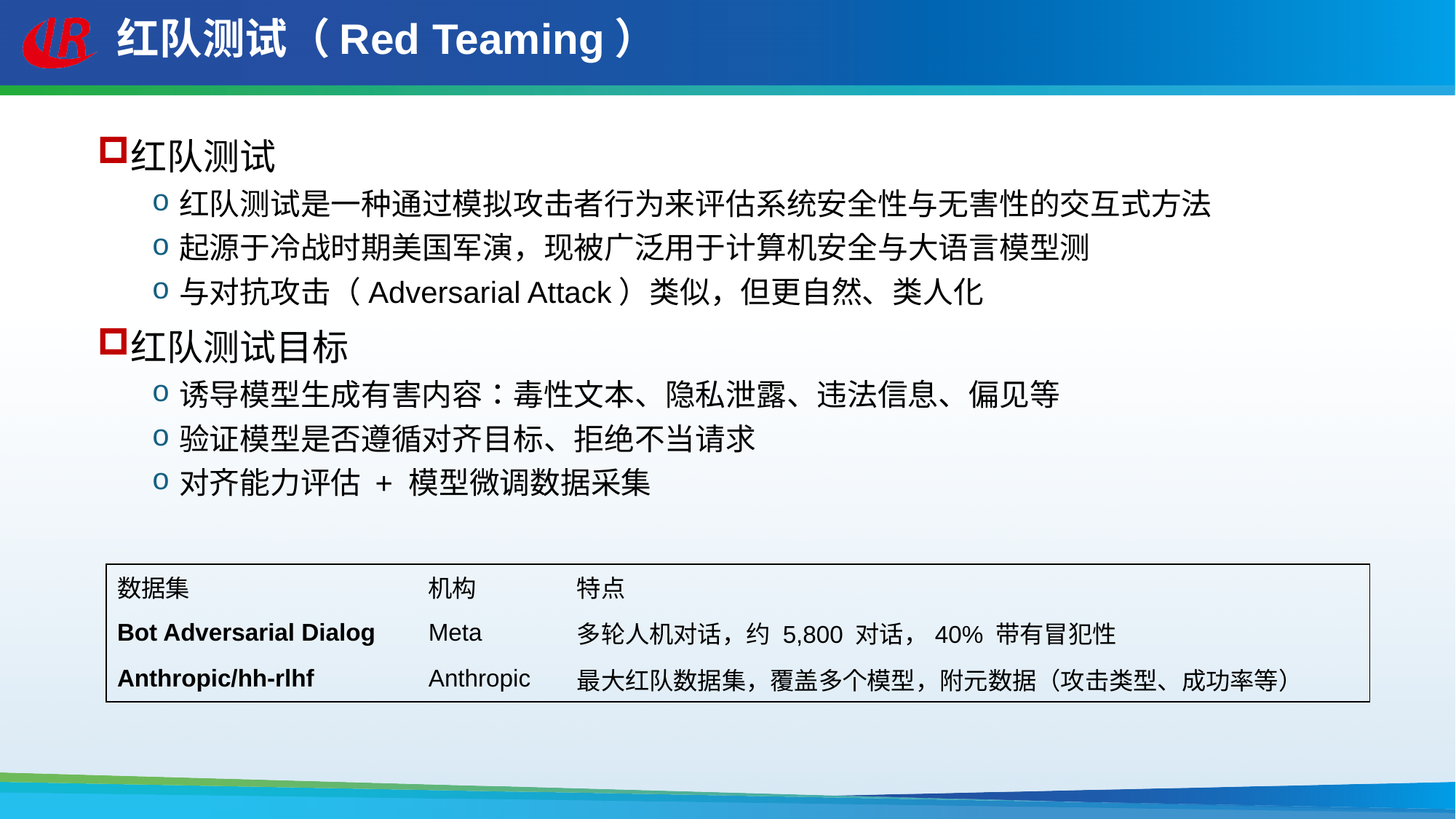

# 红队测试（Red Teaming）
红队测试
红队测试是一种通过模拟攻击者行为来评估系统安全性与无害性的交互式方法
起源于冷战时期美国军演，现被广泛用于计算机安全与大语言模型测
与对抗攻击（Adversarial Attack）类似，但更自然、类人化
红队测试目标
诱导模型生成有害内容：毒性文本、隐私泄露、违法信息、偏见等
验证模型是否遵循对齐目标、拒绝不当请求
对齐能力评估 + 模型微调数据采集

| 数据集 | 机构 | 特点 |
| --- | --- | --- |
| Bot Adversarial Dialog | Meta | 多轮人机对话，约 5,800 对话，40% 带有冒犯性 |
| Anthropic/hh-rlhf | Anthropic | 最大红队数据集，覆盖多个模型，附元数据（攻击类型、成功率等） |